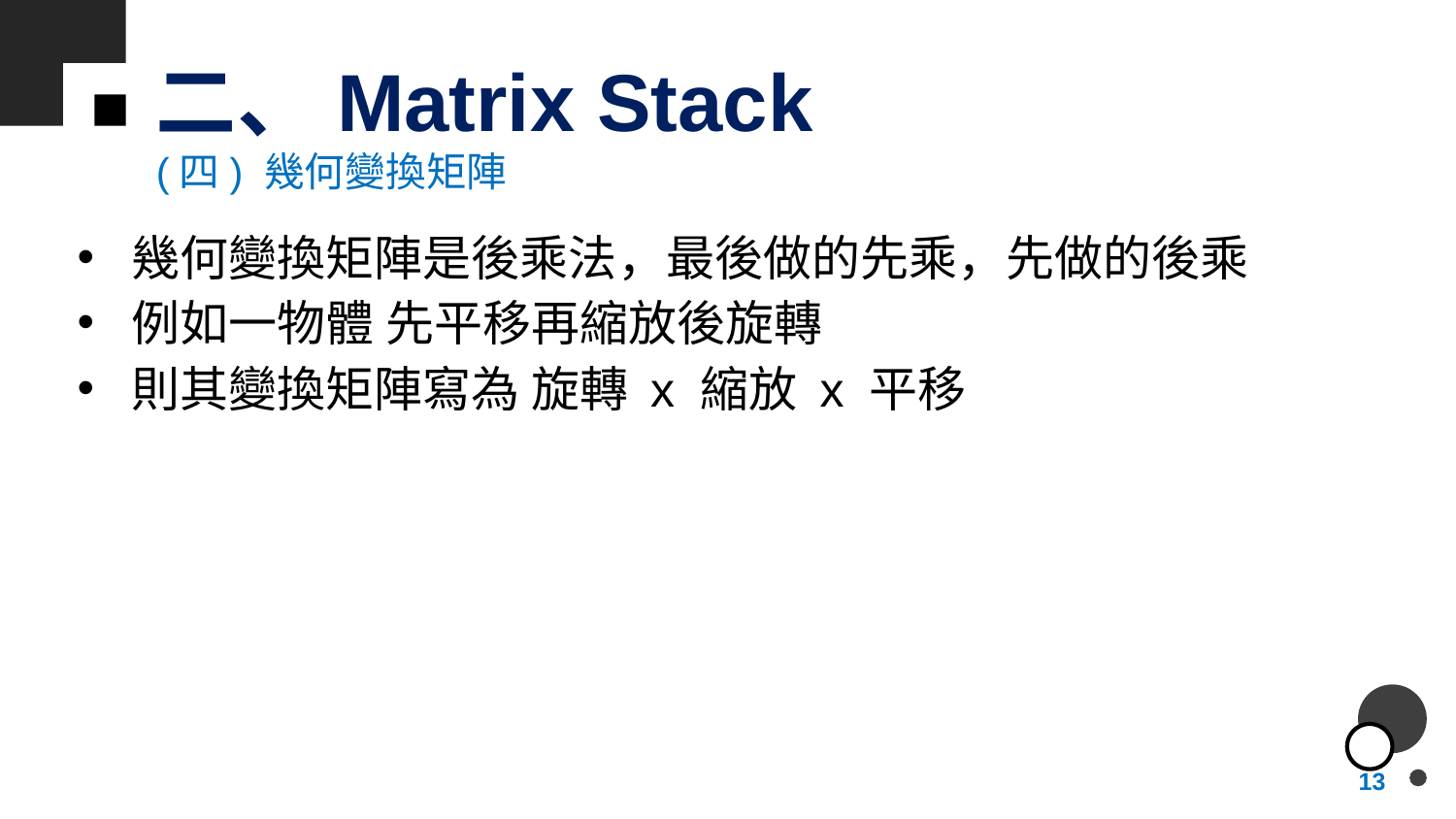

二、Matrix Stack
(四) 幾何變換矩陣
幾何變換矩陣是後乘法，最後做的先乘，先做的後乘
例如一物體 先平移再縮放後旋轉
則其變換矩陣寫為 旋轉 x 縮放 x 平移

13